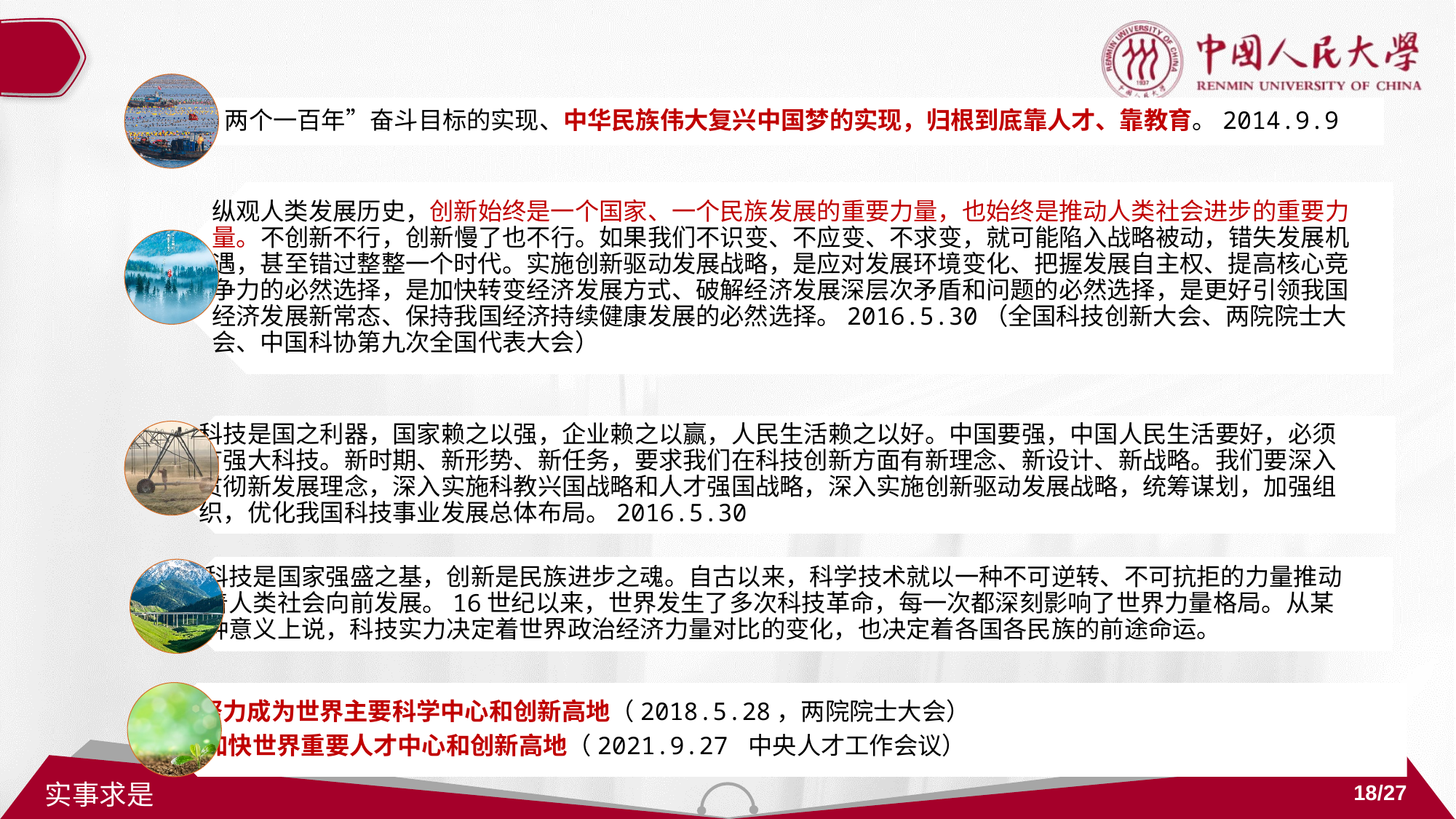

“两个一百年”奋斗目标的实现、中华民族伟大复兴中国梦的实现，归根到底靠人才、靠教育。2014.9.9
纵观人类发展历史，创新始终是一个国家、一个民族发展的重要力量，也始终是推动人类社会进步的重要力量。不创新不行，创新慢了也不行。如果我们不识变、不应变、不求变，就可能陷入战略被动，错失发展机遇，甚至错过整整一个时代。实施创新驱动发展战略，是应对发展环境变化、把握发展自主权、提高核心竞争力的必然选择，是加快转变经济发展方式、破解经济发展深层次矛盾和问题的必然选择，是更好引领我国经济发展新常态、保持我国经济持续健康发展的必然选择。2016.5.30（全国科技创新大会、两院院士大会、中国科协第九次全国代表大会）
科技是国之利器，国家赖之以强，企业赖之以赢，人民生活赖之以好。中国要强，中国人民生活要好，必须有强大科技。新时期、新形势、新任务，要求我们在科技创新方面有新理念、新设计、新战略。我们要深入贯彻新发展理念，深入实施科教兴国战略和人才强国战略，深入实施创新驱动发展战略，统筹谋划，加强组织，优化我国科技事业发展总体布局。2016.5.30
科技是国家强盛之基，创新是民族进步之魂。自古以来，科学技术就以一种不可逆转、不可抗拒的力量推动着人类社会向前发展。16世纪以来，世界发生了多次科技革命，每一次都深刻影响了世界力量格局。从某种意义上说，科技实力决定着世界政治经济力量对比的变化，也决定着各国各民族的前途命运。
 努力成为世界主要科学中心和创新高地（2018.5.28，两院院士大会）
  加快世界重要人才中心和创新高地（2021.9.27 中央人才工作会议）